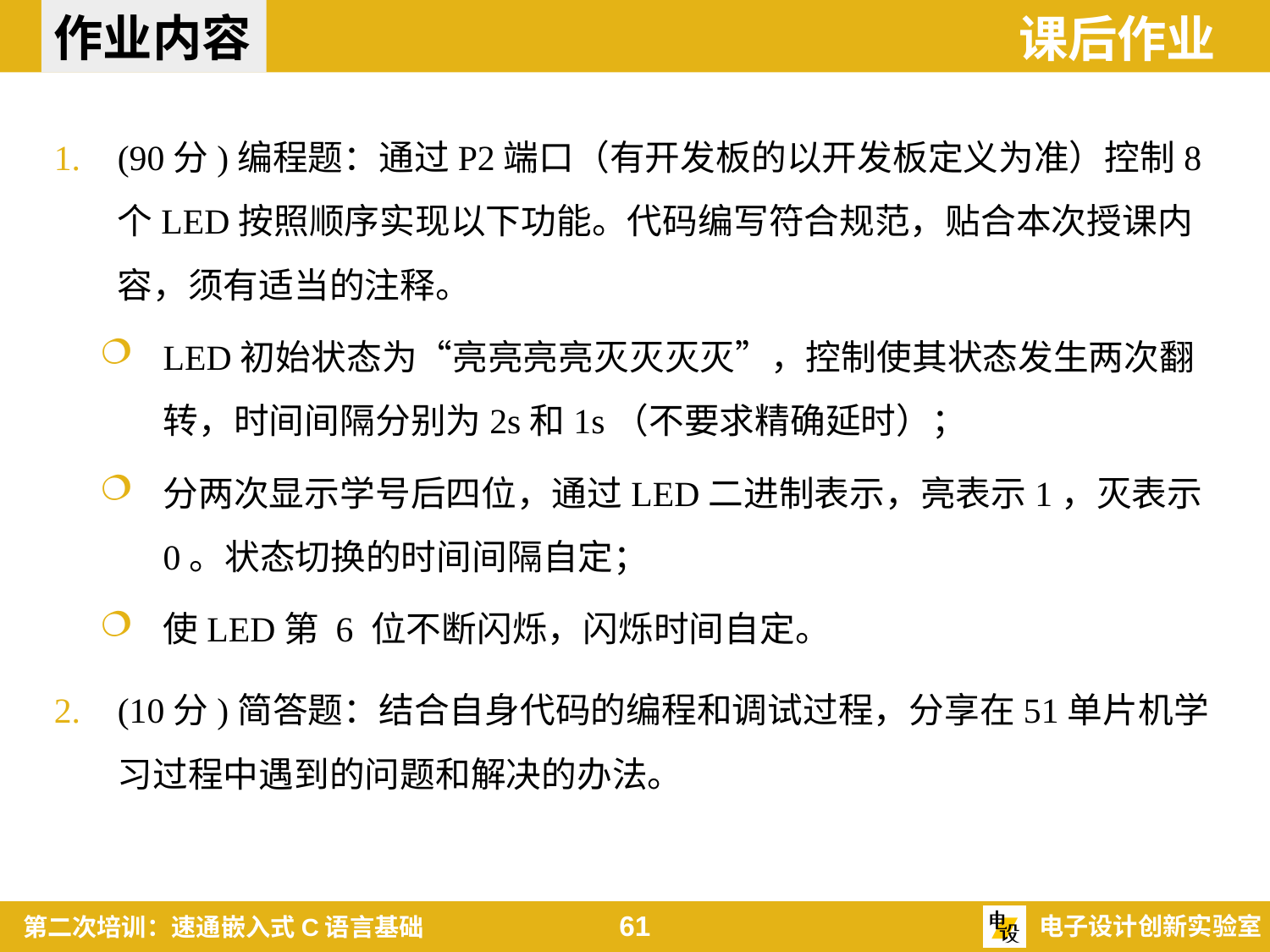

作业内容
课后作业
(90分)编程题：通过P2端口（有开发板的以开发板定义为准）控制8个LED按照顺序实现以下功能。代码编写符合规范，贴合本次授课内容，须有适当的注释。
LED初始状态为“亮亮亮亮灭灭灭灭”，控制使其状态发生两次翻转，时间间隔分别为2s和1s（不要求精确延时）；
分两次显示学号后四位，通过LED二进制表示，亮表示1，灭表示0。状态切换的时间间隔自定；
使LED第 6 位不断闪烁，闪烁时间自定。
(10分)简答题：结合自身代码的编程和调试过程，分享在51单片机学习过程中遇到的问题和解决的办法。
61